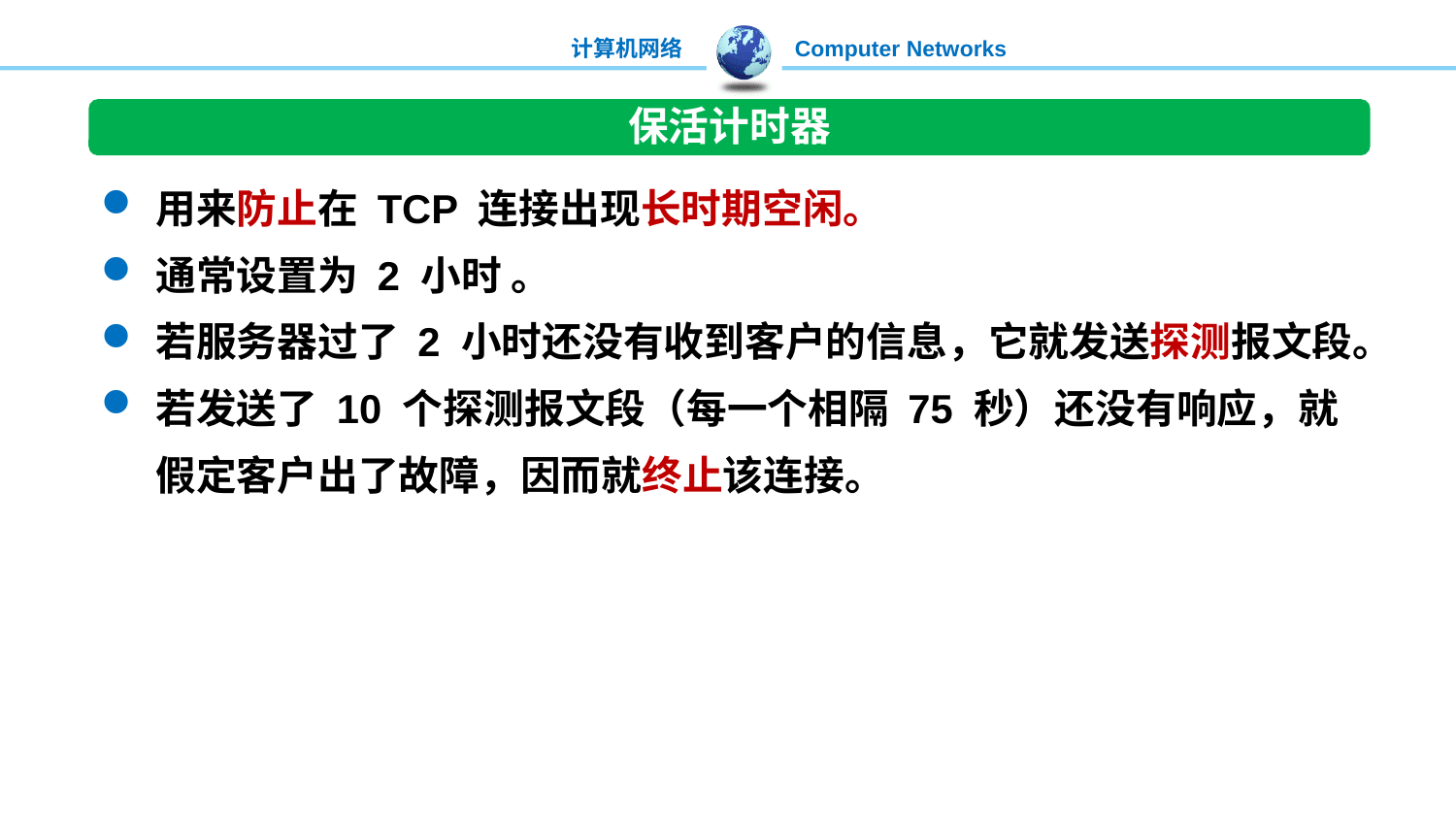

保活计时器

用来防止在 TCP 连接出现长时期空闲。
通常设置为 2 小时 。
若服务器过了 2 小时还没有收到客户的信息，它就发送探测报文段。
若发送了 10 个探测报文段（每一个相隔 75 秒）还没有响应，就假定客户出了故障，因而就终止该连接。